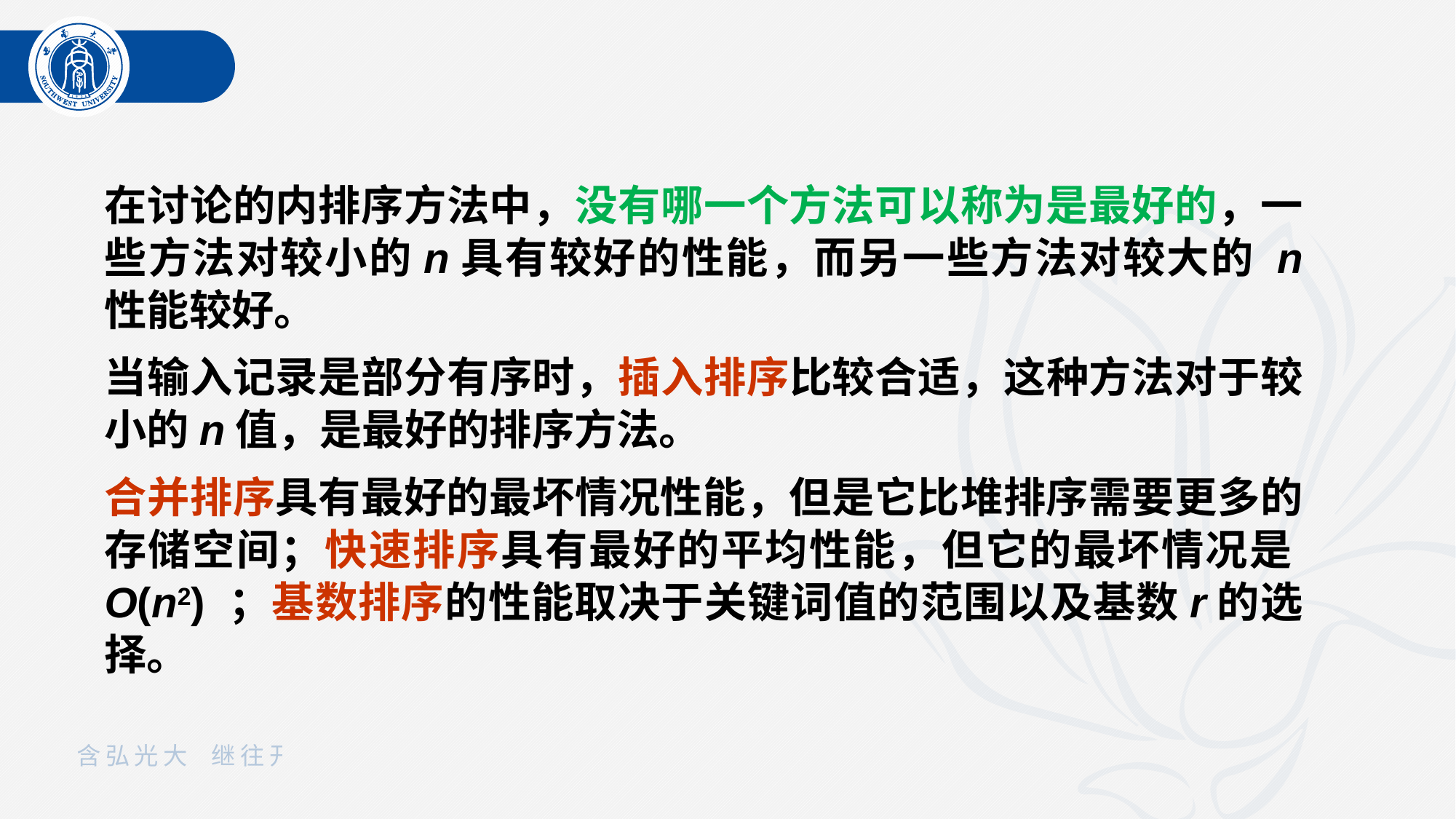

在讨论的内排序方法中，没有哪一个方法可以称为是最好的，一些方法对较小的n具有较好的性能，而另一些方法对较大的 n 性能较好。
当输入记录是部分有序时，插入排序比较合适，这种方法对于较小的n值，是最好的排序方法。
合并排序具有最好的最坏情况性能，但是它比堆排序需要更多的存储空间；快速排序具有最好的平均性能，但它的最坏情况是O(n2) ；基数排序的性能取决于关键词值的范围以及基数r的选择。